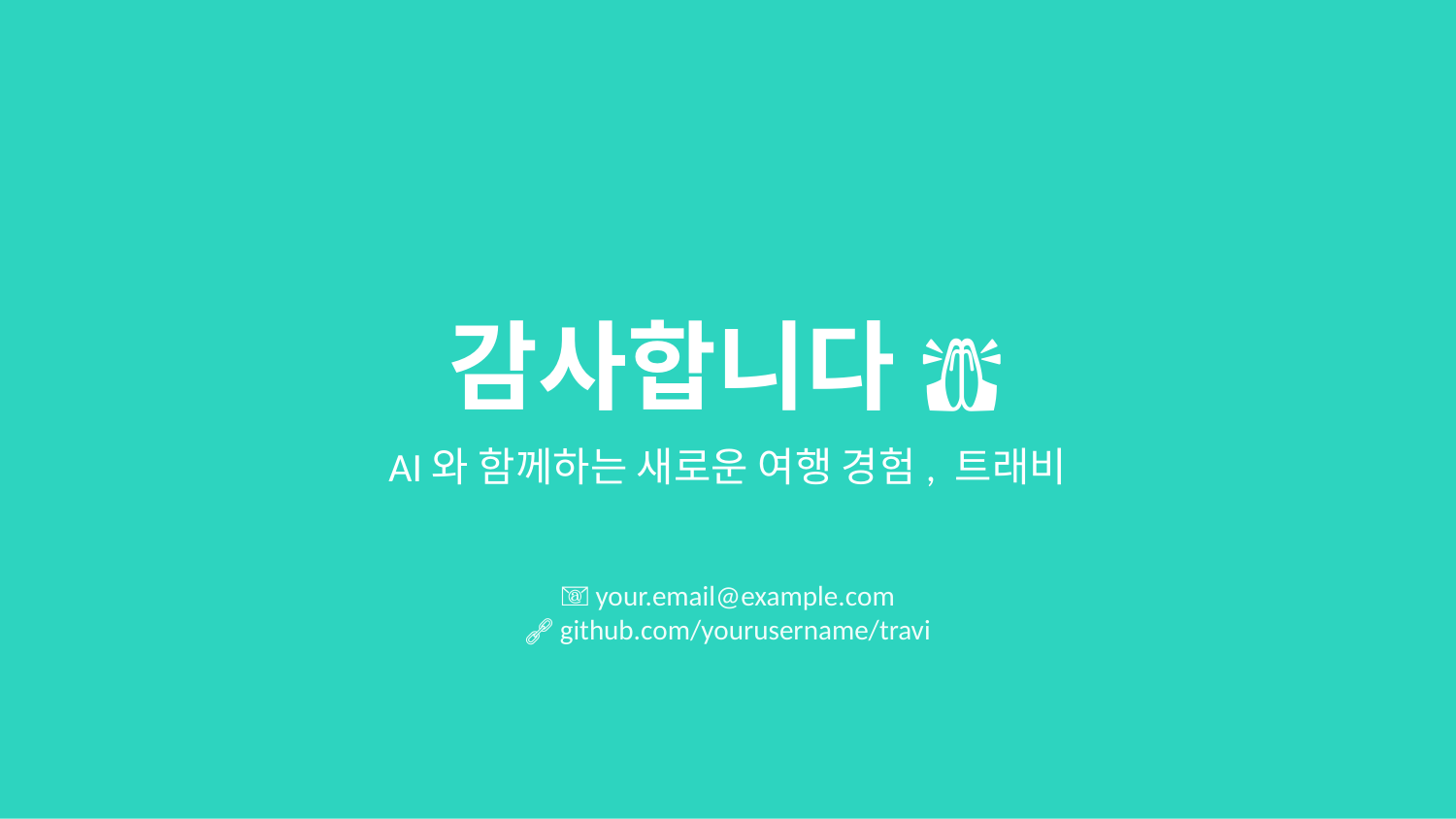

감사합니다 🙏
AI와 함께하는 새로운 여행 경험, 트래비
📧 your.email@example.com
🔗 github.com/yourusername/travi